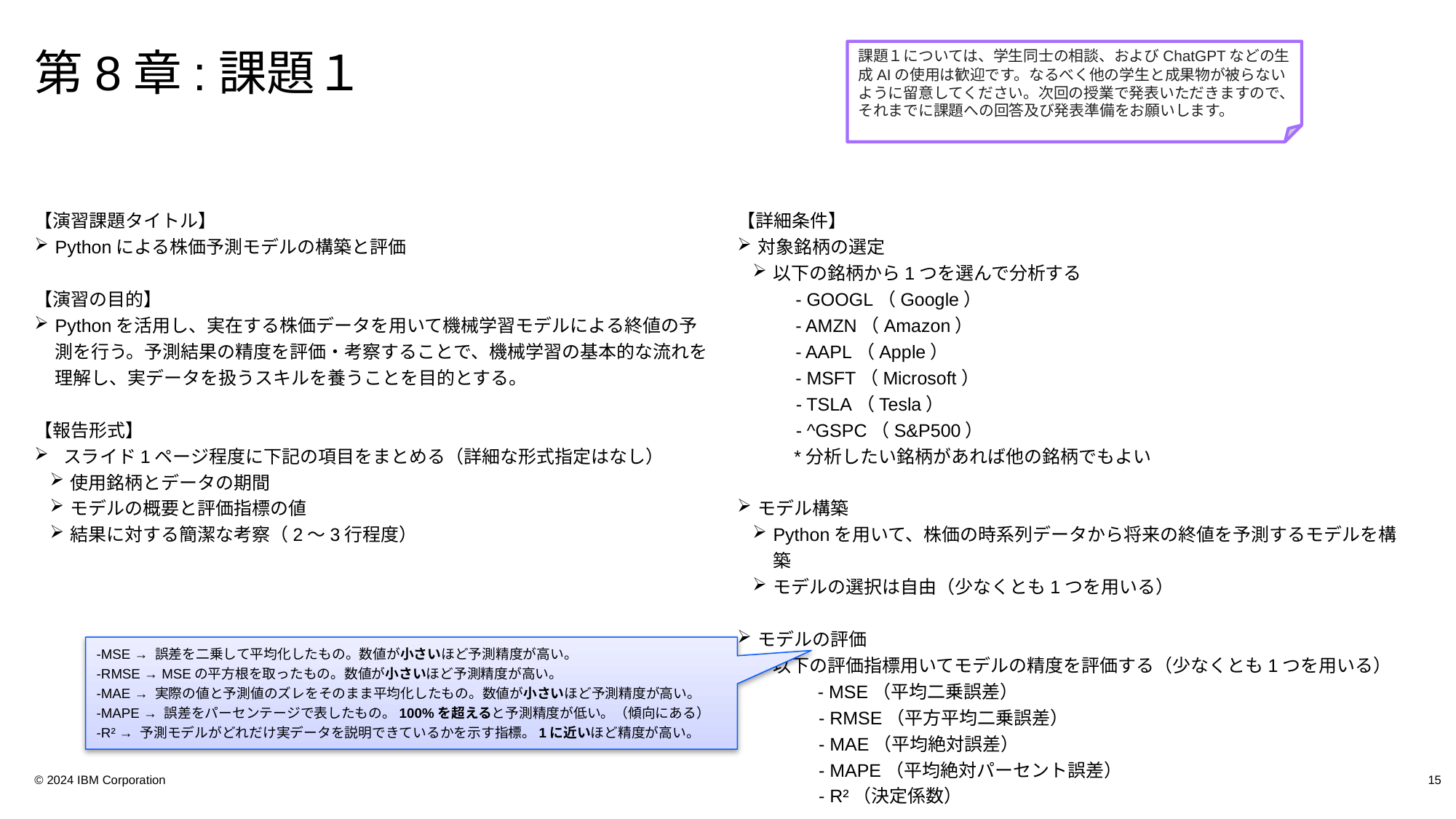

# 第8章:課題１
課題１については、学生同士の相談、およびChatGPTなどの生成AIの使用は歓迎です。なるべく他の学生と成果物が被らないように留意してください。次回の授業で発表いただきますので、それまでに課題への回答及び発表準備をお願いします。
【演習課題タイトル】
Pythonによる株価予測モデルの構築と評価

【演習の目的】
Pythonを活用し、実在する株価データを用いて機械学習モデルによる終値の予測を行う。予測結果の精度を評価・考察することで、機械学習の基本的な流れを理解し、実データを扱うスキルを養うことを目的とする。

【報告形式】
 スライド1ページ程度に下記の項目をまとめる（詳細な形式指定はなし）
使用銘柄とデータの期間
モデルの概要と評価指標の値
結果に対する簡潔な考察（2〜3行程度）
【詳細条件】
対象銘柄の選定
以下の銘柄から1つを選んで分析する
　- GOOGL（Google）
　- AMZN（Amazon）
　- AAPL（Apple）
　- MSFT（Microsoft）
　         - TSLA（Tesla）
　         - ^GSPC（S&P500）
　　    *分析したい銘柄があれば他の銘柄でもよい

モデル構築
Pythonを用いて、株価の時系列データから将来の終値を予測するモデルを構築
モデルの選択は自由（少なくとも1つを用いる）

モデルの評価
以下の評価指標用いてモデルの精度を評価する（少なくとも1つを用いる）
　　 - MSE（平均二乗誤差）
    - RMSE（平方平均二乗誤差）
    - MAE（平均絶対誤差）
    - MAPE（平均絶対パーセント誤差）
    - R²（決定係数）
-MSE → 誤差を二乗して平均化したもの。数値が小さいほど予測精度が高い。
-RMSE → MSEの平方根を取ったもの。数値が小さいほど予測精度が高い。
-MAE → 実際の値と予測値のズレをそのまま平均化したもの。数値が小さいほど予測精度が高い。
-MAPE → 誤差をパーセンテージで表したもの。100%を超えると予測精度が低い。（傾向にある）
-R² → 予測モデルがどれだけ実データを説明できているかを示す指標。1に近いほど精度が高い。